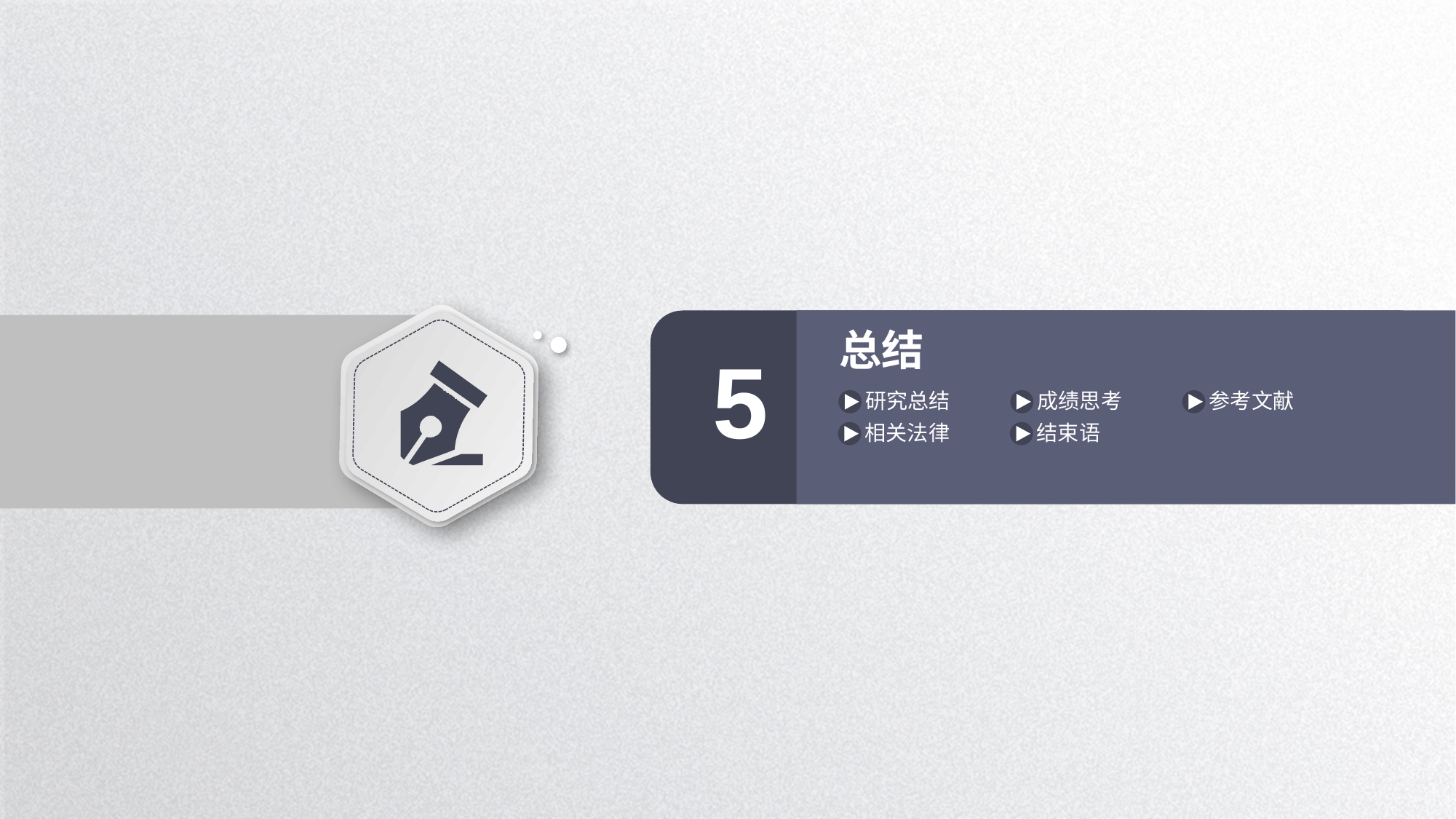

总结

5

研究总结

成绩思考

参考文献

相关法律

结束语